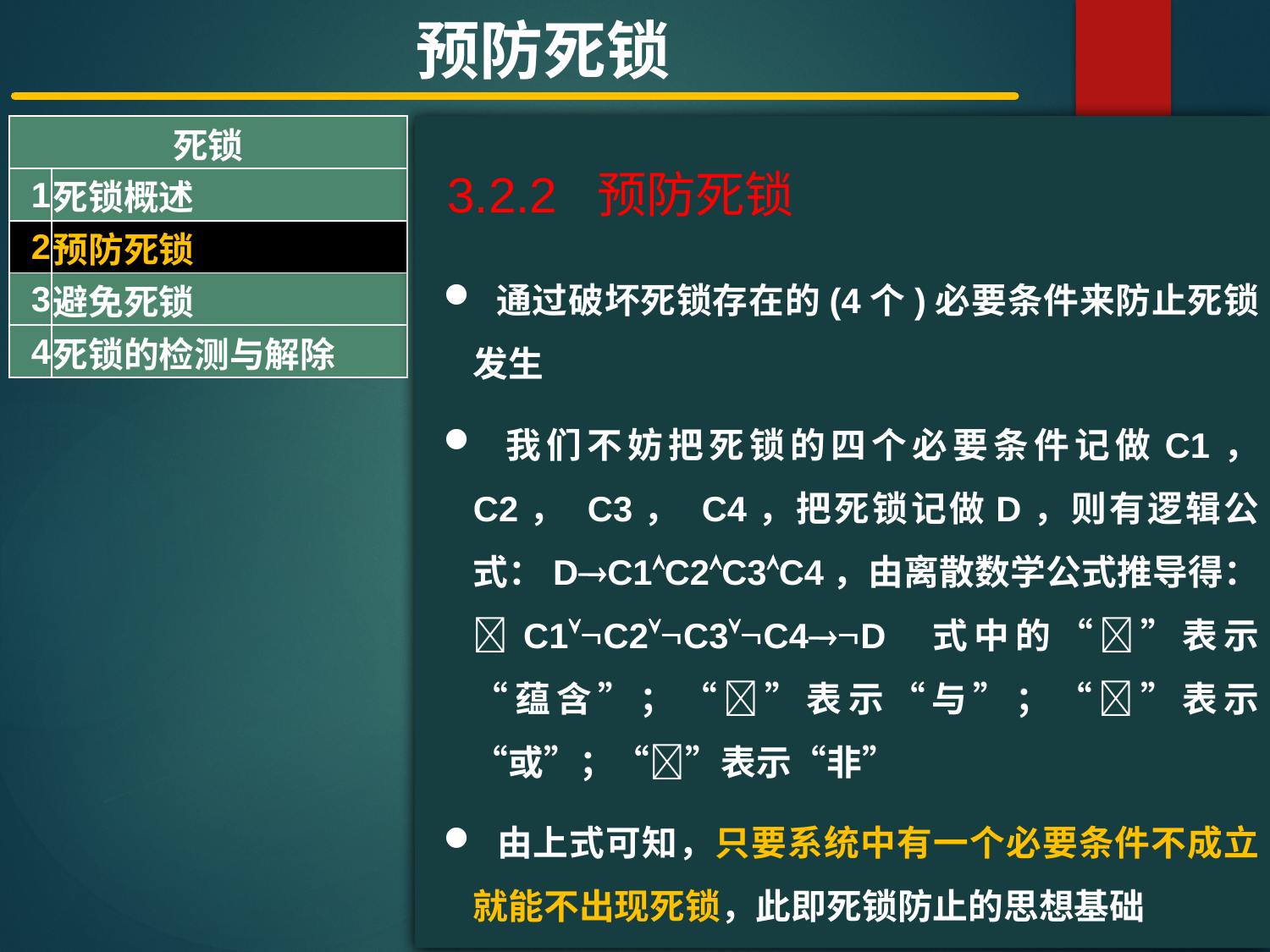

预防死锁
| 死锁 |  |
| --- | --- |
| 1 | 死锁概述 |
| 2 | 预防死锁 |
| 3 | 避免死锁 |
| 4 | 死锁的检测与解除 |
#
3.2.2  预防死锁
 通过破坏死锁存在的(4个)必要条件来防止死锁发生
 我们不妨把死锁的四个必要条件记做C1， C2， C3， C4，把死锁记做D，则有逻辑公式：D→C1∧C2∧C3∧C4，由离散数学公式推导得：¬C1∨¬C2∨¬C3∨¬C4→¬D  式中的“→”表示“蕴含”；“∧”表示“与”；“∨”表示“或”；“¬”表示“非”
 由上式可知，只要系统中有一个必要条件不成立就能不出现死锁，此即死锁防止的思想基础